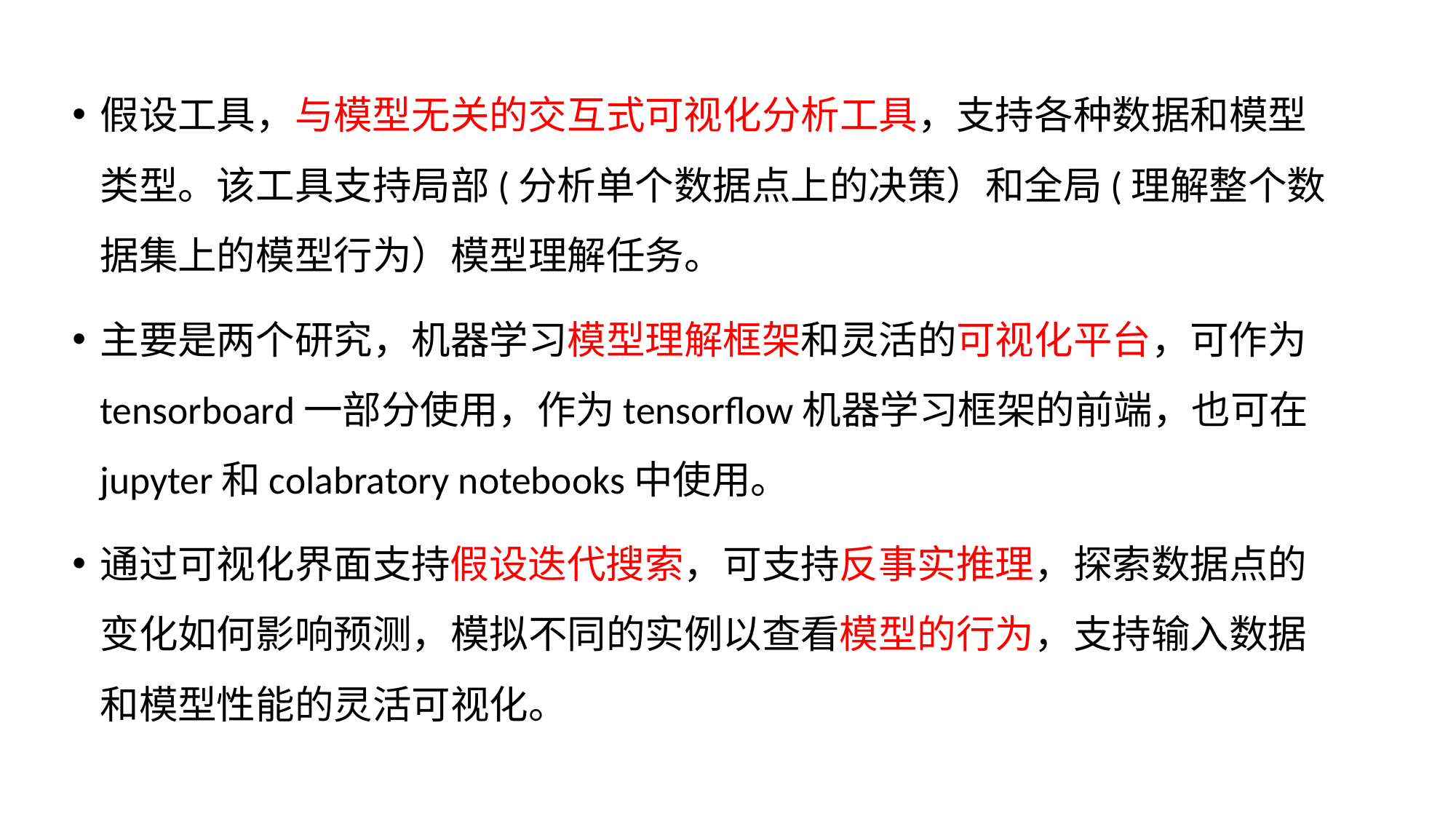

假设工具，与模型无关的交互式可视化分析工具，支持各种数据和模型类型。该工具支持局部(分析单个数据点上的决策）和全局(理解整个数据集上的模型行为）模型理解任务。
主要是两个研究，机器学习模型理解框架和灵活的可视化平台，可作为tensorboard一部分使用，作为tensorflow机器学习框架的前端，也可在jupyter和colabratory notebooks中使用。
通过可视化界面支持假设迭代搜索，可支持反事实推理，探索数据点的变化如何影响预测，模拟不同的实例以查看模型的行为，支持输入数据和模型性能的灵活可视化。